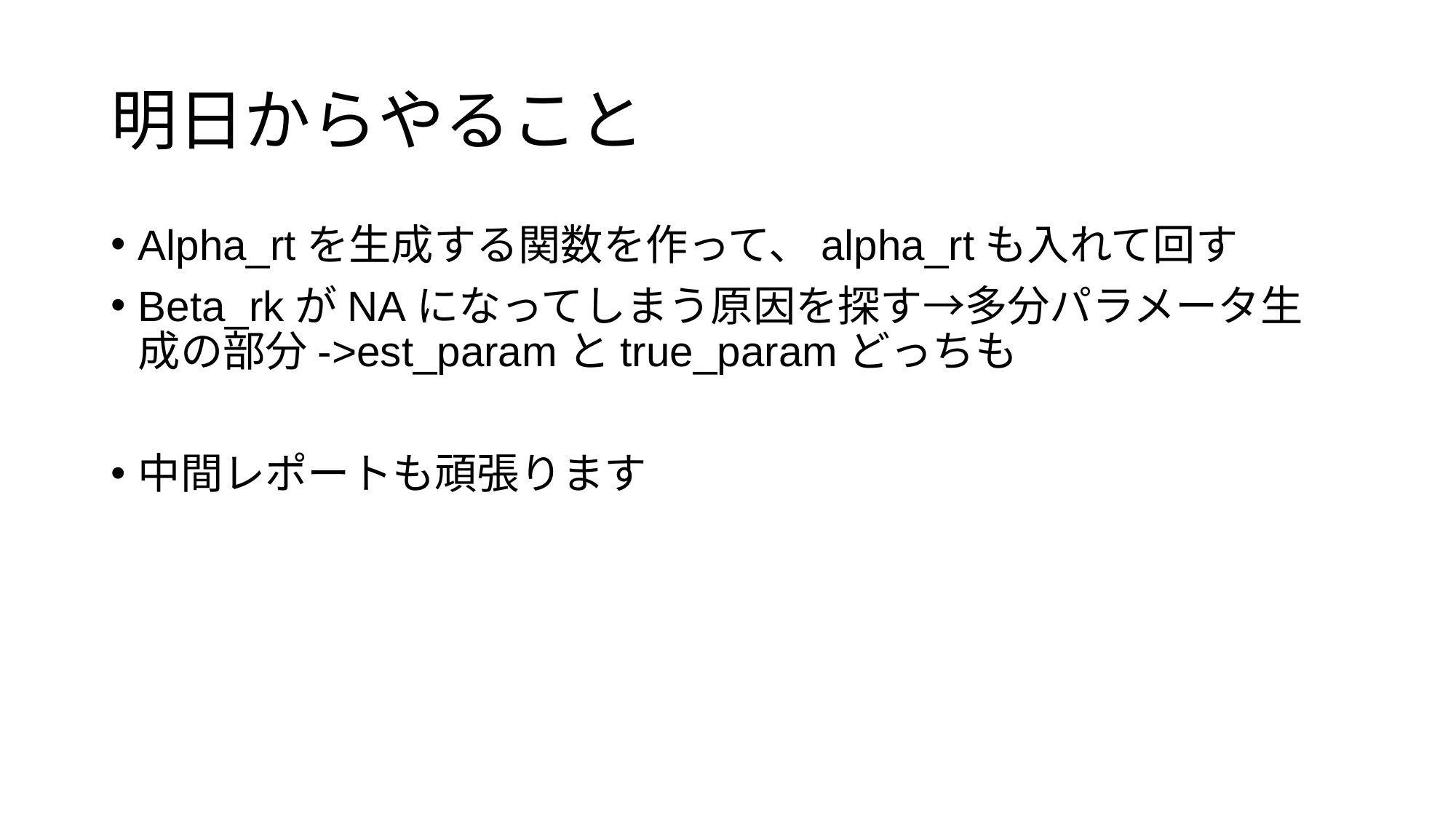

# 明日からやること
Alpha_rtを生成する関数を作って、alpha_rtも入れて回す
Beta_rkがNAになってしまう原因を探す→多分パラメータ生成の部分->est_paramとtrue_paramどっちも

中間レポートも頑張ります